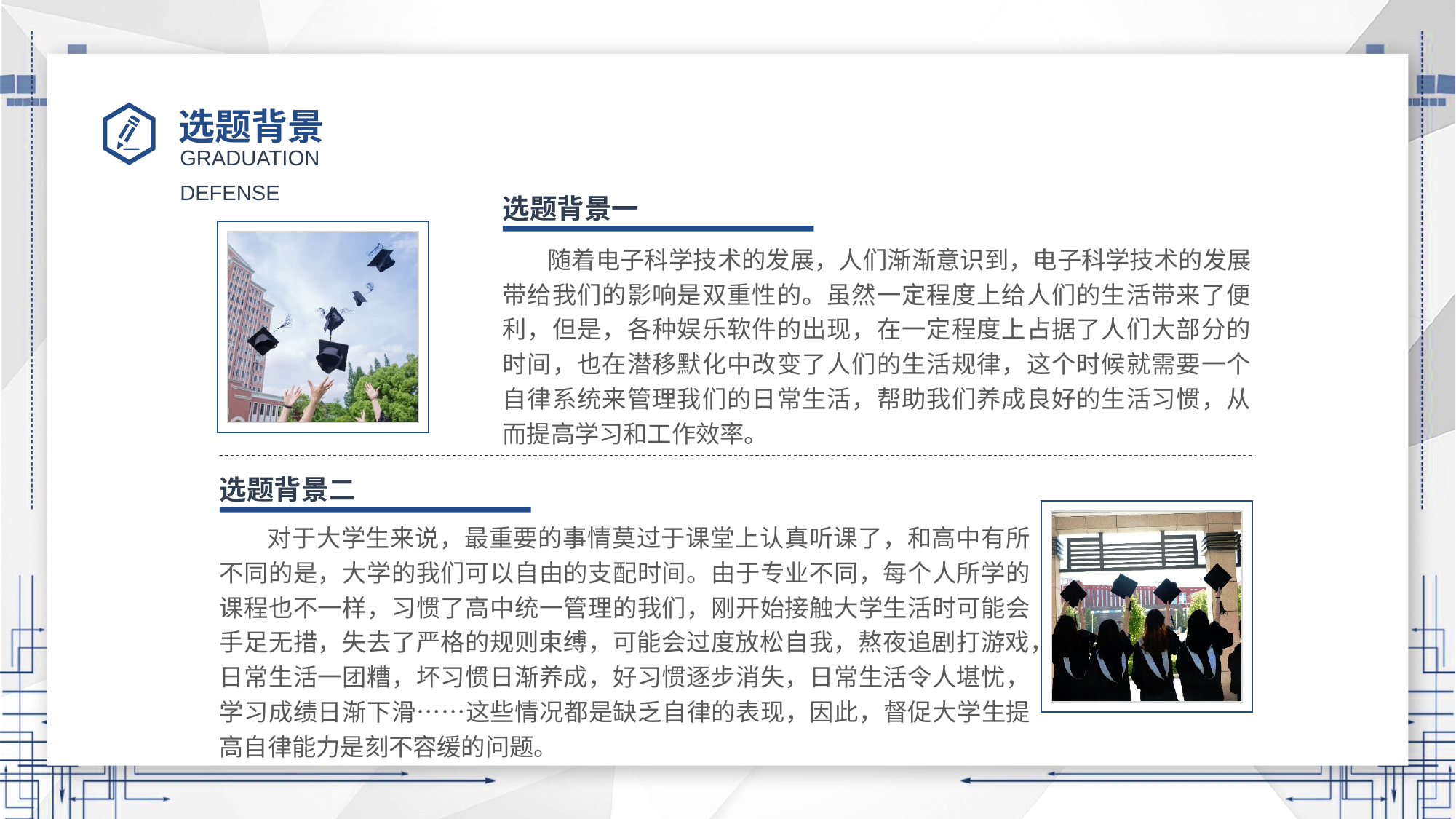

# 选题背景
选题背景一

       随着电子科学技术的发展，人们渐渐意识到，电子科学技术的发展带给我们的影响是双重性的。虽然一定程度上给人们的生活带来了便利，但是，各种娱乐软件的出现，在一定程度上占据了人们大部分的时间，也在潜移默化中改变了人们的生活规律，这个时候就需要一个自律系统来管理我们的日常生活，帮助我们养成良好的生活习惯，从而提高学习和工作效率。

选题背景二

       对于大学生来说，最重要的事情莫过于课堂上认真听课了，和高中有所不同的是，大学的我们可以自由的支配时间。由于专业不同，每个人所学的课程也不一样，习惯了高中统一管理的我们，刚开始接触大学生活时可能会手足无措，失去了严格的规则束缚，可能会过度放松自我，熬夜追剧打游戏，日常生活一团糟，坏习惯日渐养成，好习惯逐步消失，日常生活令人堪忧，学习成绩日渐下滑……这些情况都是缺乏自律的表现，因此，督促大学生提高自律能力是刻不容缓的问题。